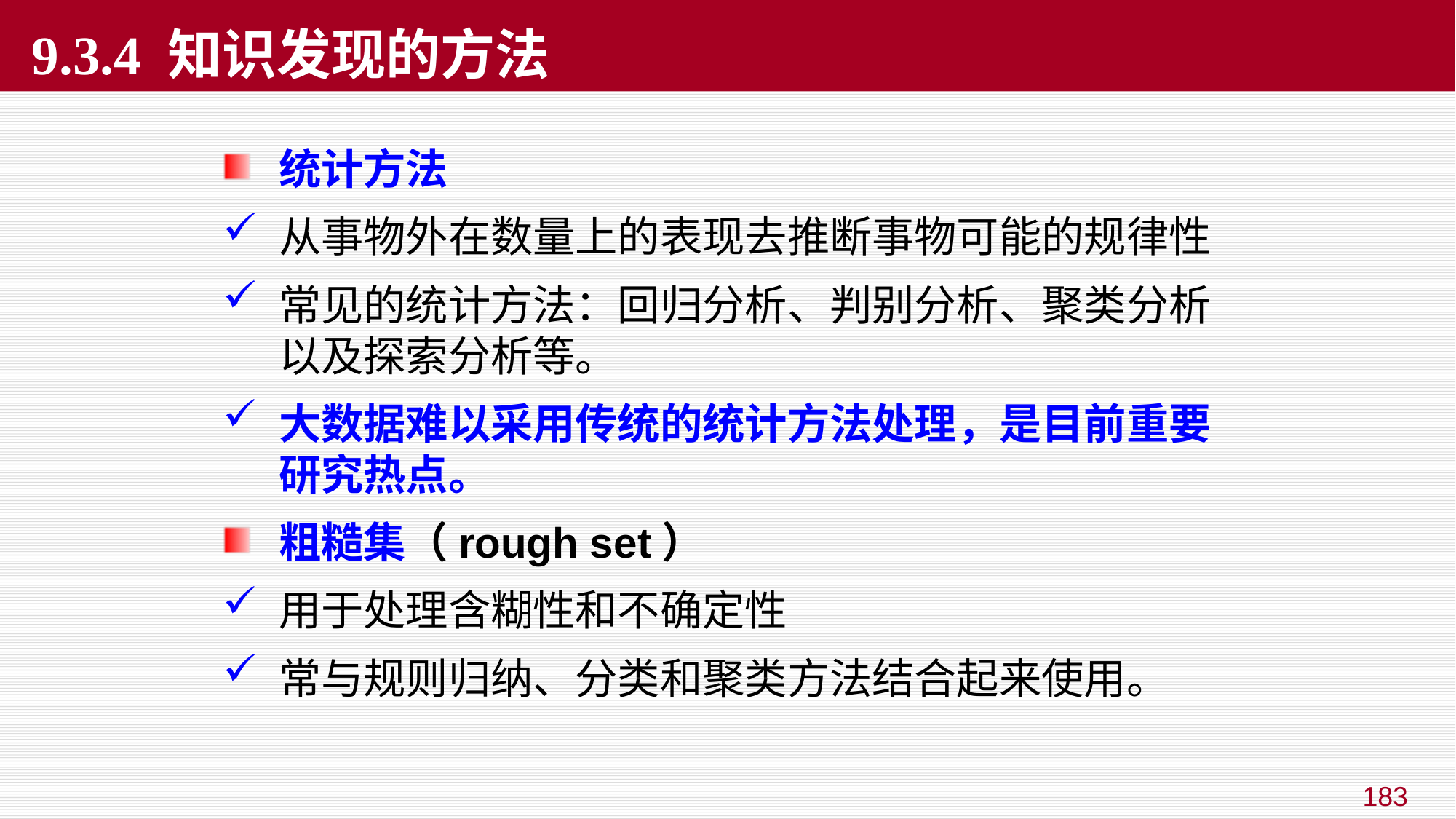

# 9.3.4 知识发现的方法
统计方法
从事物外在数量上的表现去推断事物可能的规律性
常见的统计方法：回归分析、判别分析、聚类分析以及探索分析等。
大数据难以采用传统的统计方法处理，是目前重要研究热点。
粗糙集（rough set）
用于处理含糊性和不确定性
常与规则归纳、分类和聚类方法结合起来使用。
183